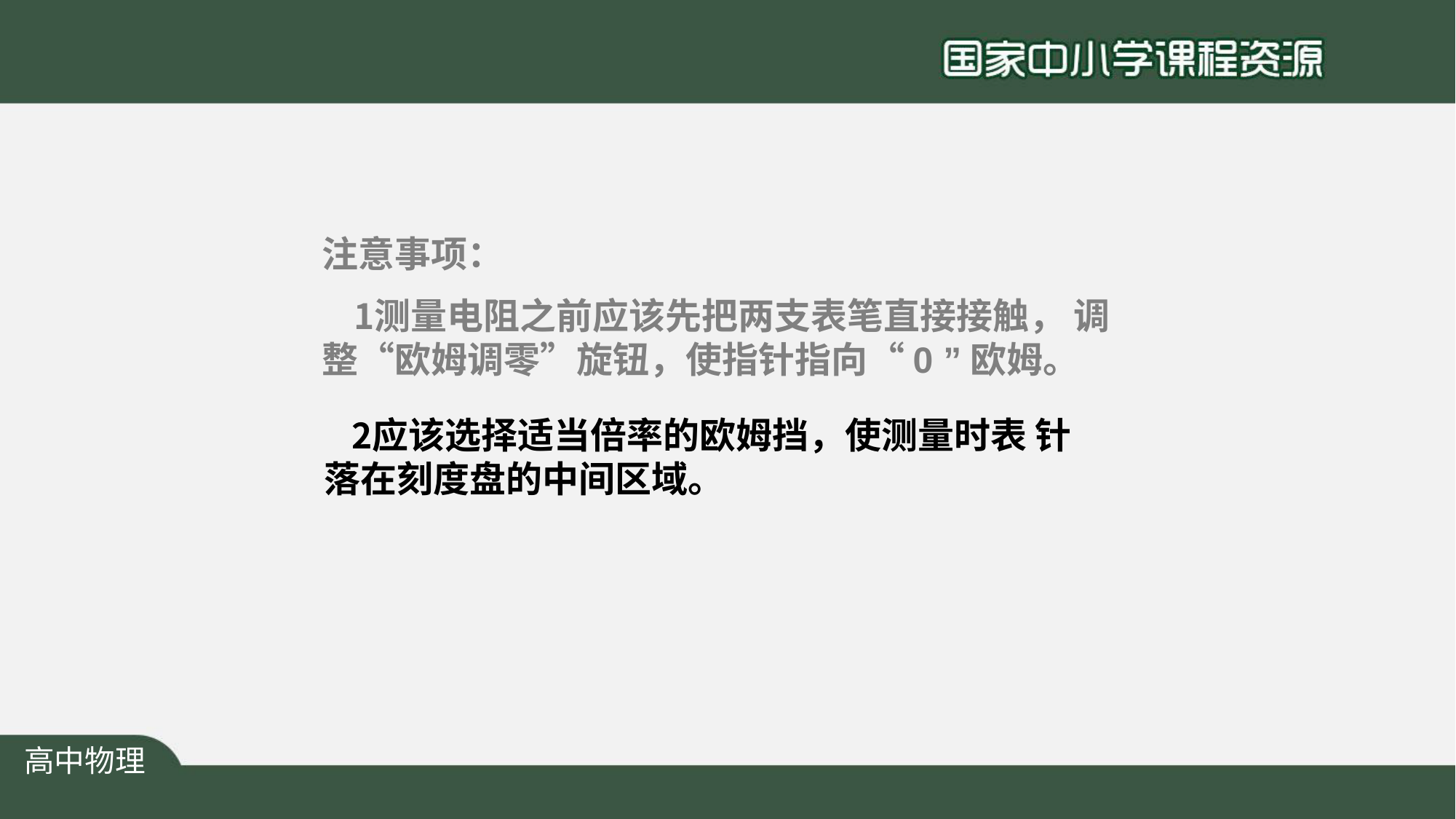

注意事项：
测量电阻之前应该先把两支表笔直接接触， 调整“欧姆调零”旋钮，使指针指向“0 ”欧姆。
应该选择适当倍率的欧姆挡，使测量时表 针落在刻度盘的中间区域。
高中物理